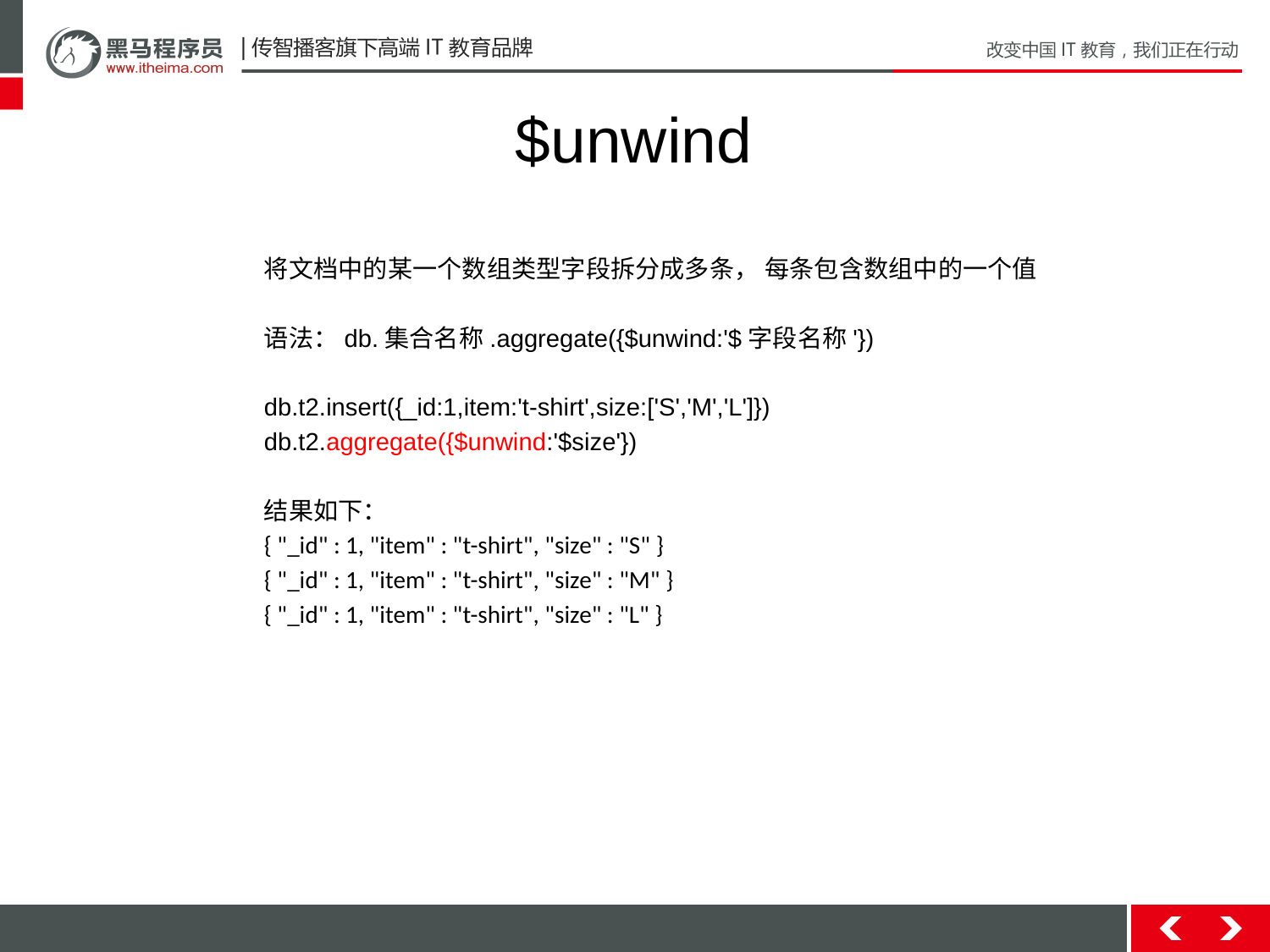

# $unwind
将⽂档中的某⼀个数组类型字段拆分成多条， 每条包含数组中的⼀个值

语法：db.集合名称.aggregate({$unwind:'$字段名称'})

db.t2.insert({_id:1,item:'t-shirt',size:['S','M','L']})
db.t2.aggregate({$unwind:'$size'})

结果如下：
{ "_id" : 1, "item" : "t-shirt", "size" : "S" }
{ "_id" : 1, "item" : "t-shirt", "size" : "M" }
{ "_id" : 1, "item" : "t-shirt", "size" : "L" }